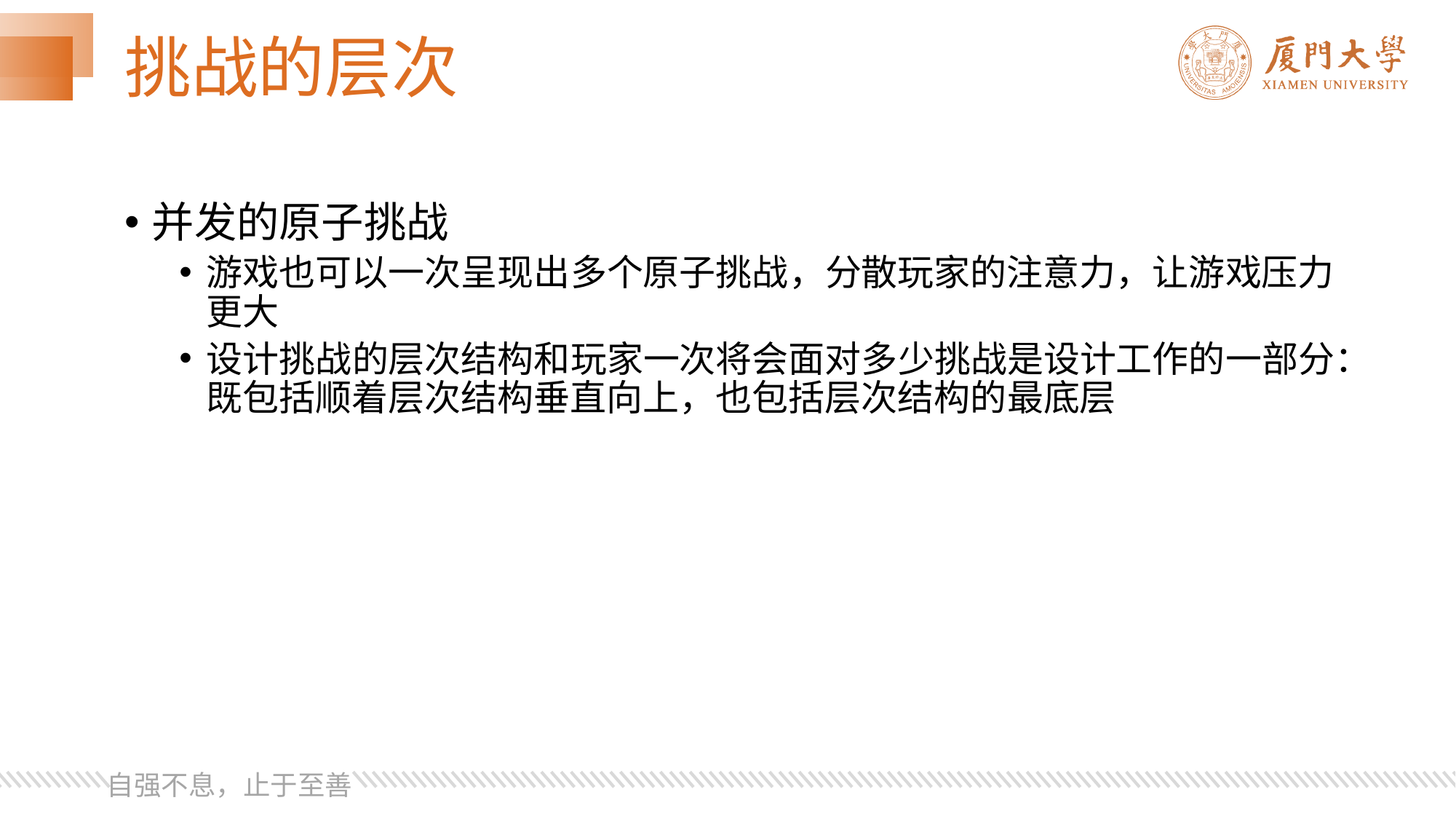

# 挑战的层次
并发的原子挑战
游戏也可以一次呈现出多个原子挑战，分散玩家的注意力，让游戏压力更大
设计挑战的层次结构和玩家一次将会面对多少挑战是设计工作的一部分：既包括顺着层次结构垂直向上，也包括层次结构的最底层